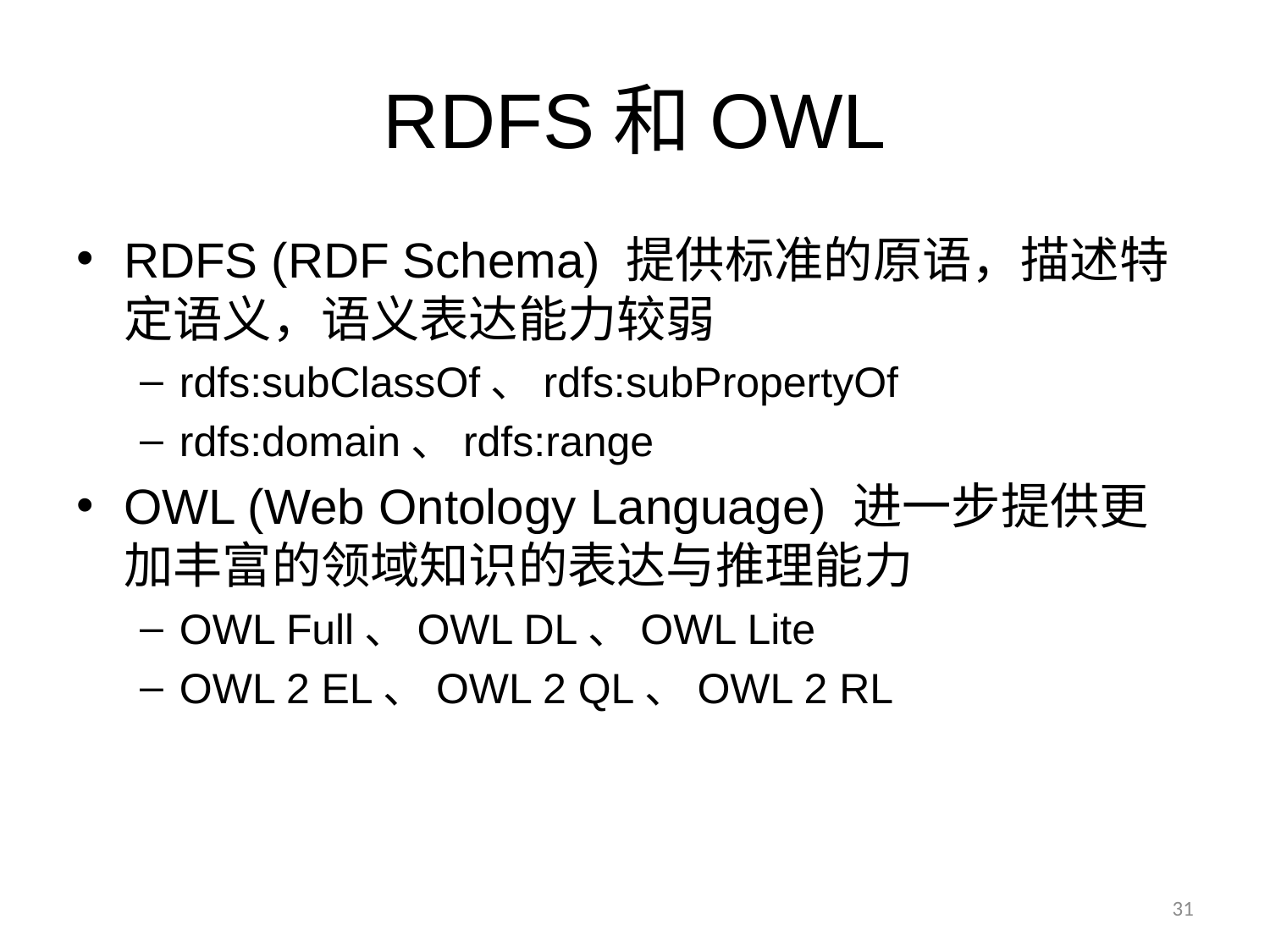

# RDFS和OWL
RDFS (RDF Schema) 提供标准的原语，描述特定语义，语义表达能力较弱
rdfs:subClassOf、rdfs:subPropertyOf
rdfs:domain、rdfs:range
OWL (Web Ontology Language) 进一步提供更加丰富的领域知识的表达与推理能力
OWL Full、OWL DL、OWL Lite
OWL 2 EL、OWL 2 QL、OWL 2 RL
31